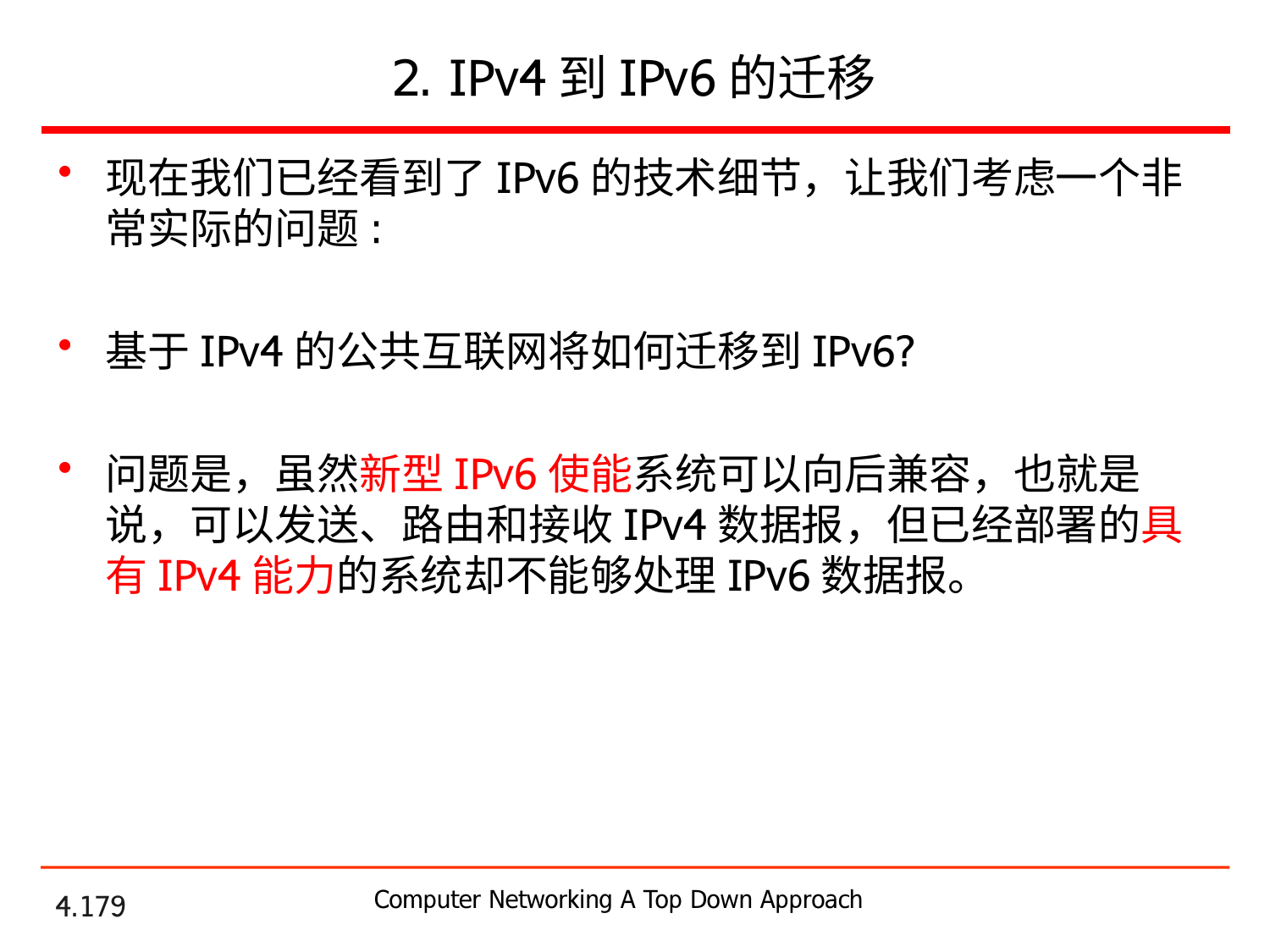

# 2. IPv4到IPv6的迁移
现在我们已经看到了IPv6的技术细节，让我们考虑一个非常实际的问题:

基于IPv4的公共互联网将如何迁移到IPv6?

问题是，虽然新型IPv6使能系统可以向后兼容，也就是说，可以发送、路由和接收IPv4数据报，但已经部署的具有IPv4能力的系统却不能够处理IPv6数据报。